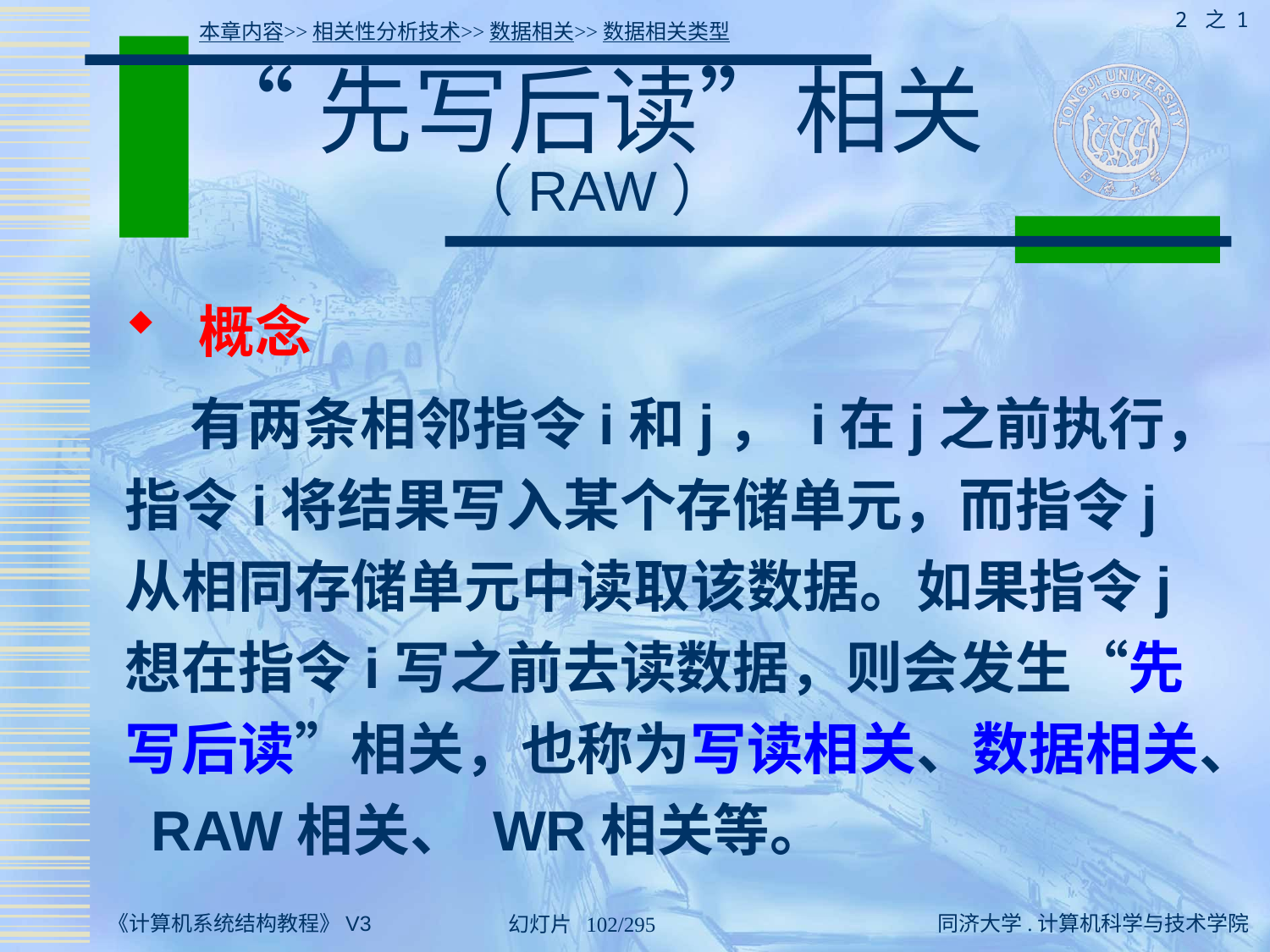

2 之 1
本章内容>>相关性分析技术>>数据相关>>数据相关类型
# “先写后读”相关（RAW）
  概念
    有两条相邻指令i和j， i在j之前执行，指令i将结果写入某个存储单元，而指令j从相同存储单元中读取该数据。如果指令j想在指令i写之前去读数据，则会发生“先写后读”相关，也称为写读相关、数据相关、 RAW相关、 WR相关等。